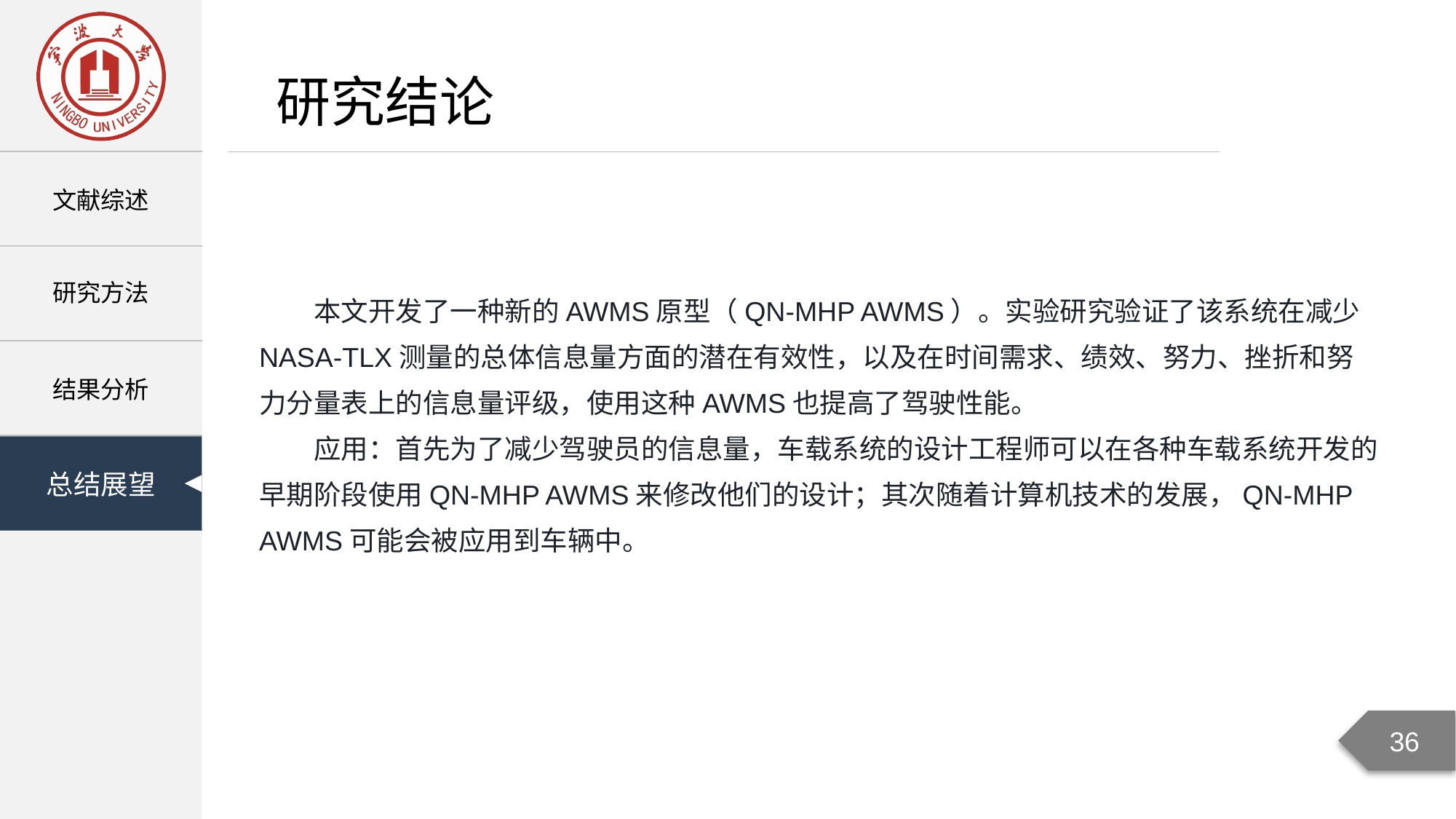

研究结论
本文开发了一种新的AWMS原型（QN-MHP AWMS）。实验研究验证了该系统在减少NASA-TLX测量的总体信息量方面的潜在有效性，以及在时间需求、绩效、努力、挫折和努力分量表上的信息量评级，使用这种AWMS也提高了驾驶性能。
应用：首先为了减少驾驶员的信息量，车载系统的设计工程师可以在各种车载系统开发的早期阶段使用QN-MHP AWMS来修改他们的设计；其次随着计算机技术的发展，QN-MHP AWMS可能会被应用到车辆中。